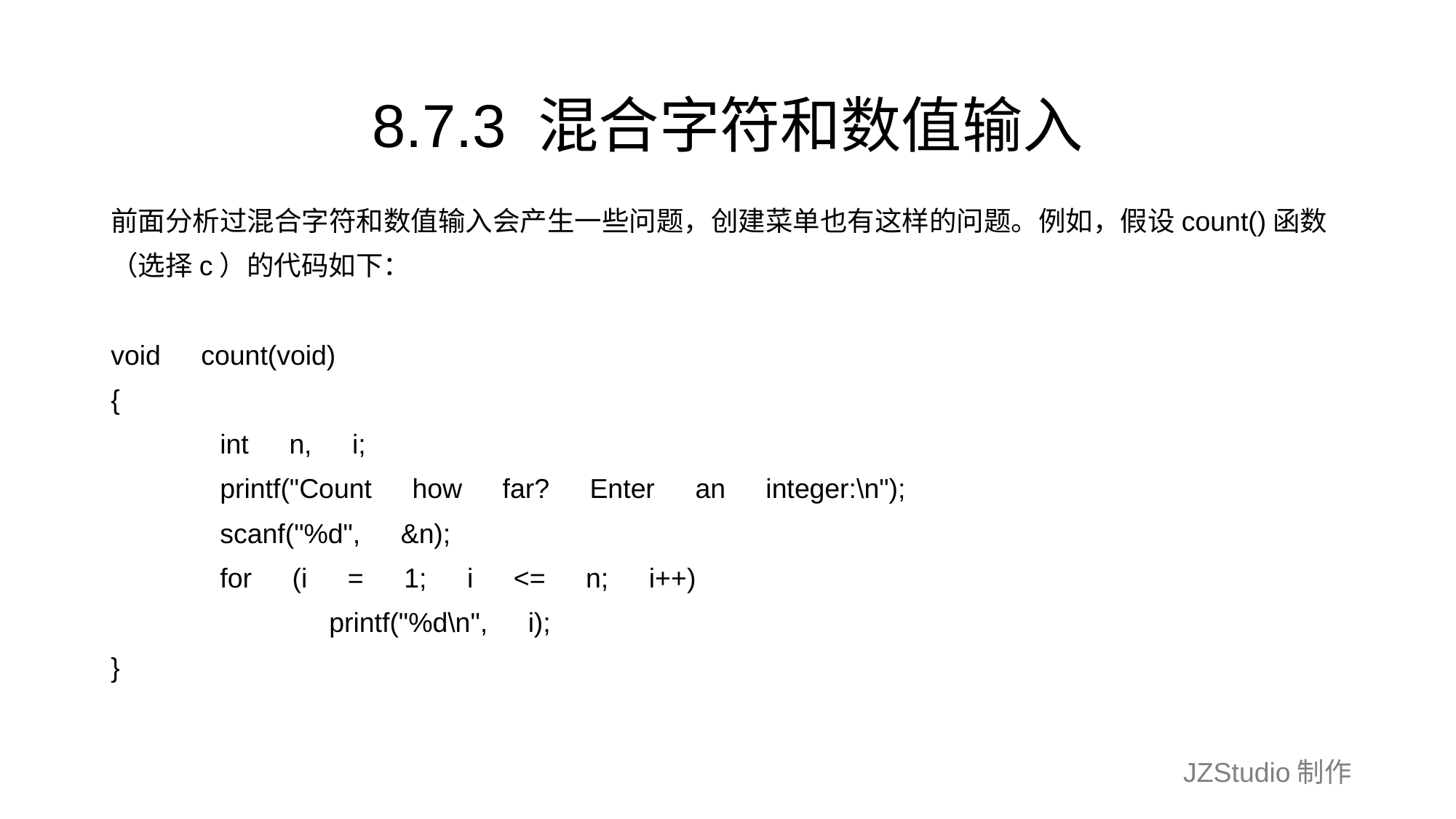

# 8.7.3 混合字符和数值输入
前面分析过混合字符和数值输入会产生一些问题，创建菜单也有这样的问题。例如，假设count()函数
（选择c）的代码如下：

void　count(void)
{
	int　n,　i;
	printf("Count　how　far?　Enter　an　integer:\n");
	scanf("%d",　&n);
	for　(i　=　1;　i　<=　n;　i++)
		printf("%d\n",　i);
}